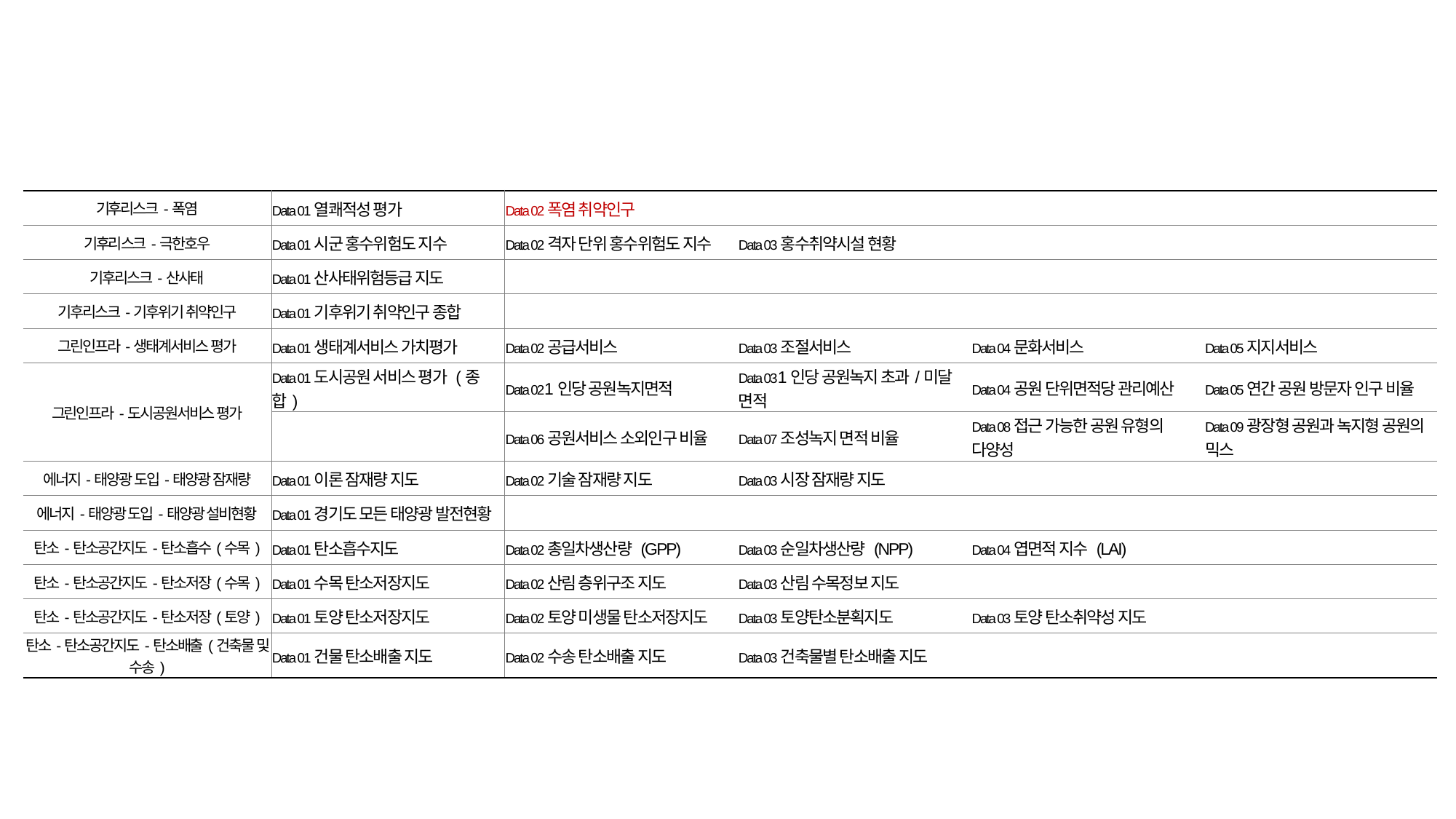

| 기후리스크-폭염 | Data 01열쾌적성 평가 | Data 02폭염 취약인구 |  |  |  |
| --- | --- | --- | --- | --- | --- |
| 기후리스크-극한호우 | Data 01시군 홍수위험도 지수 | Data 02격자 단위 홍수위험도 지수 | Data 03홍수취약시설 현황 |  |  |
| 기후리스크-산사태 | Data 01산사태위험등급 지도 |  |  |  |  |
| 기후리스크-기후위기 취약인구 | Data 01기후위기 취약인구 종합 |  |  |  |  |
| 그린인프라-생태계서비스 평가 | Data 01생태계서비스 가치평가 | Data 02공급서비스 | Data 03조절서비스 | Data 04문화서비스 | Data 05지지서비스 |
| 그린인프라-도시공원서비스 평가 | Data 01도시공원 서비스 평가 (종합) | Data 021인당 공원녹지면적 | Data 031인당 공원녹지 초과/미달 면적 | Data 04공원 단위면적당 관리예산 | Data 05연간 공원 방문자 인구 비율 |
|  |  | Data 06공원서비스 소외인구 비율 | Data 07조성녹지 면적 비율 | Data 08접근 가능한 공원 유형의 다양성 | Data 09광장형 공원과 녹지형 공원의 믹스 |
| 에너지-태양광 도입-태양광 잠재량 | Data 01이론 잠재량 지도 | Data 02기술 잠재량 지도 | Data 03시장 잠재량 지도 |  |  |
| 에너지-태양광 도입-태양광 설비현황 | Data 01경기도 모든 태양광 발전현황 |  |  |  |  |
| 탄소-탄소공간지도-탄소흡수(수목) | Data 01탄소흡수지도 | Data 02총일차생산량 (GPP) | Data 03순일차생산량 (NPP) | Data 04엽면적 지수 (LAI) |  |
| 탄소-탄소공간지도-탄소저장(수목) | Data 01수목 탄소저장지도 | Data 02산림 층위구조 지도 | Data 03산림 수목정보 지도 |  |  |
| 탄소-탄소공간지도-탄소저장(토양) | Data 01토양 탄소저장지도 | Data 02토양 미생물 탄소저장지도 | Data 03토양탄소분획지도 | Data 03토양 탄소취약성 지도 |  |
| 탄소-탄소공간지도-탄소배출(건축물 및 수송) | Data 01건물 탄소배출 지도 | Data 02수송 탄소배출 지도 | Data 03건축물별 탄소배출 지도 |  |  |